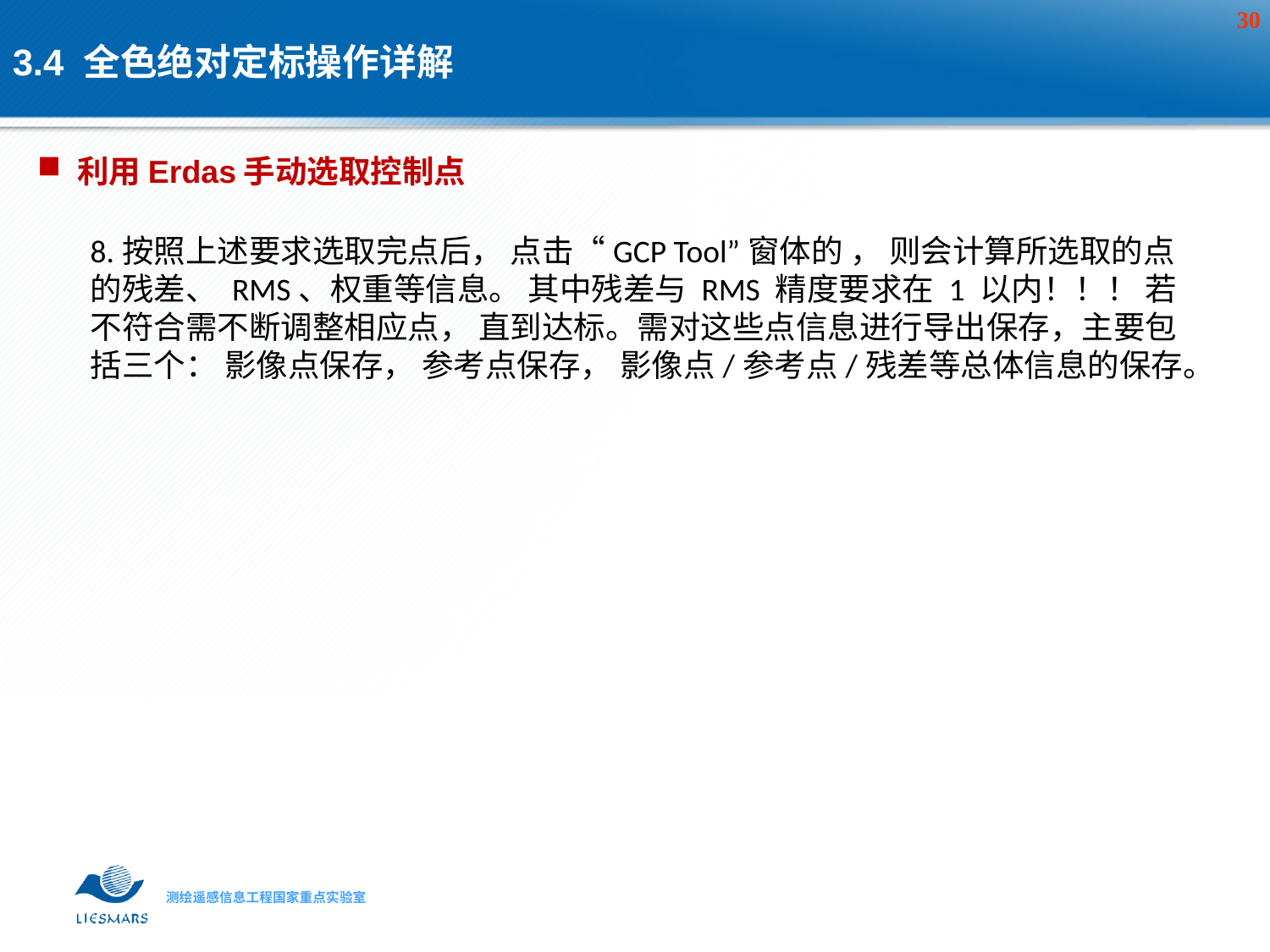

# 3.4 全色绝对定标操作详解
利用Erdas手动选取控制点
8.按照上述要求选取完点后， 点击“GCP Tool”窗体的 ， 则会计算所选取的点的残差、 RMS、权重等信息。 其中残差与 RMS 精度要求在 1 以内！！！ 若不符合需不断调整相应点， 直到达标。需对这些点信息进行导出保存，主要包括三个： 影像点保存， 参考点保存， 影像点/参考点/残差等总体信息的保存。